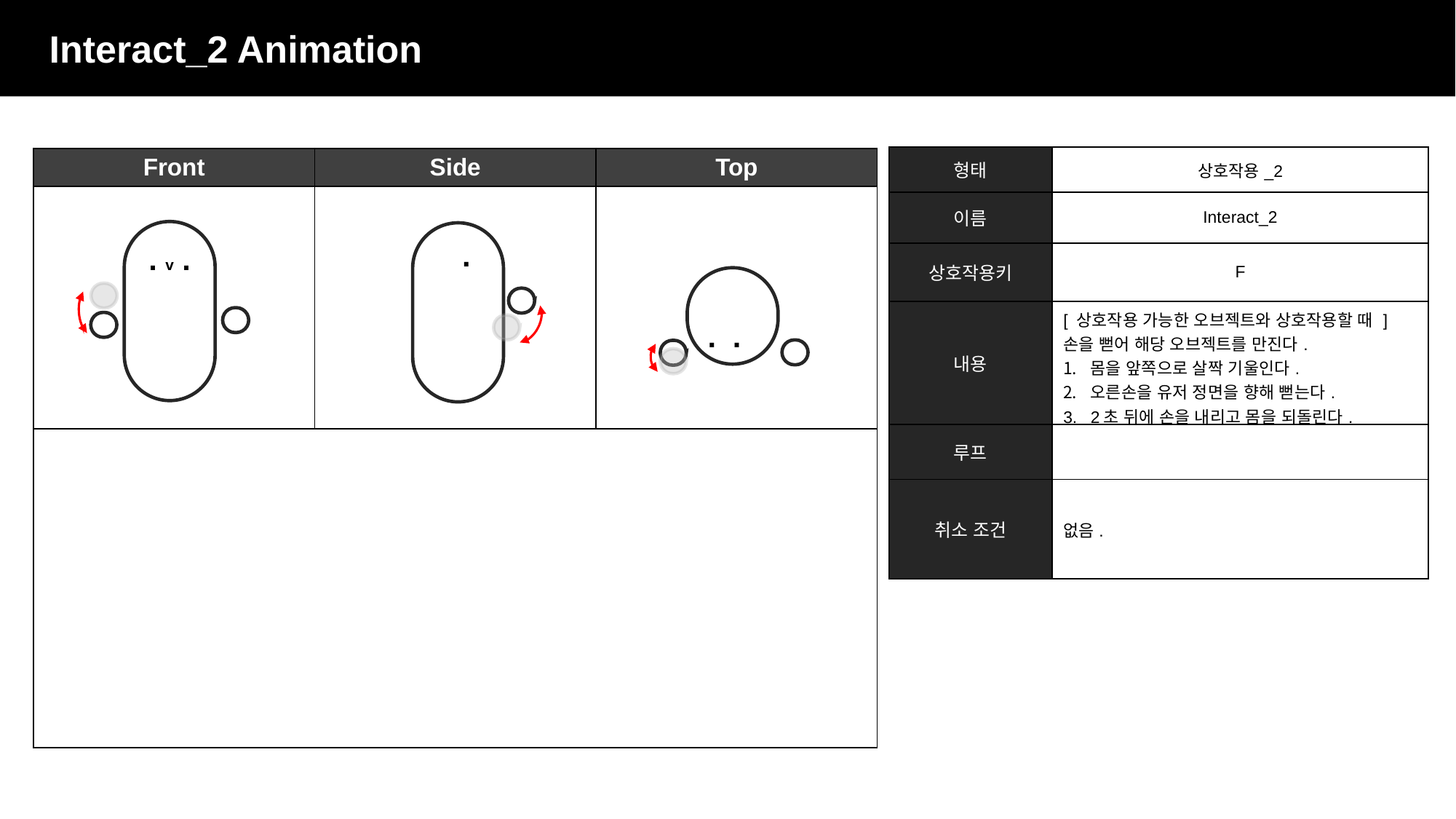

Interact_2 Animation
| 형태 | 상호작용\_2 |
| --- | --- |
| 이름 | Interact\_2 |
| 상호작용키 | F |
| 내용 | [ 상호작용 가능한 오브젝트와 상호작용할 때 ] 손을 뻗어 해당 오브젝트를 만진다. 몸을 앞쪽으로 살짝 기울인다. 오른손을 유저 정면을 향해 뻗는다. 2초 뒤에 손을 내리고 몸을 되돌린다. |
| 루프 |  |
| 취소 조건 | 없음. |
| Front | Side | Top |
| --- | --- | --- |
|  |  |  |
|  |  |  |
. v .

    .

.  .